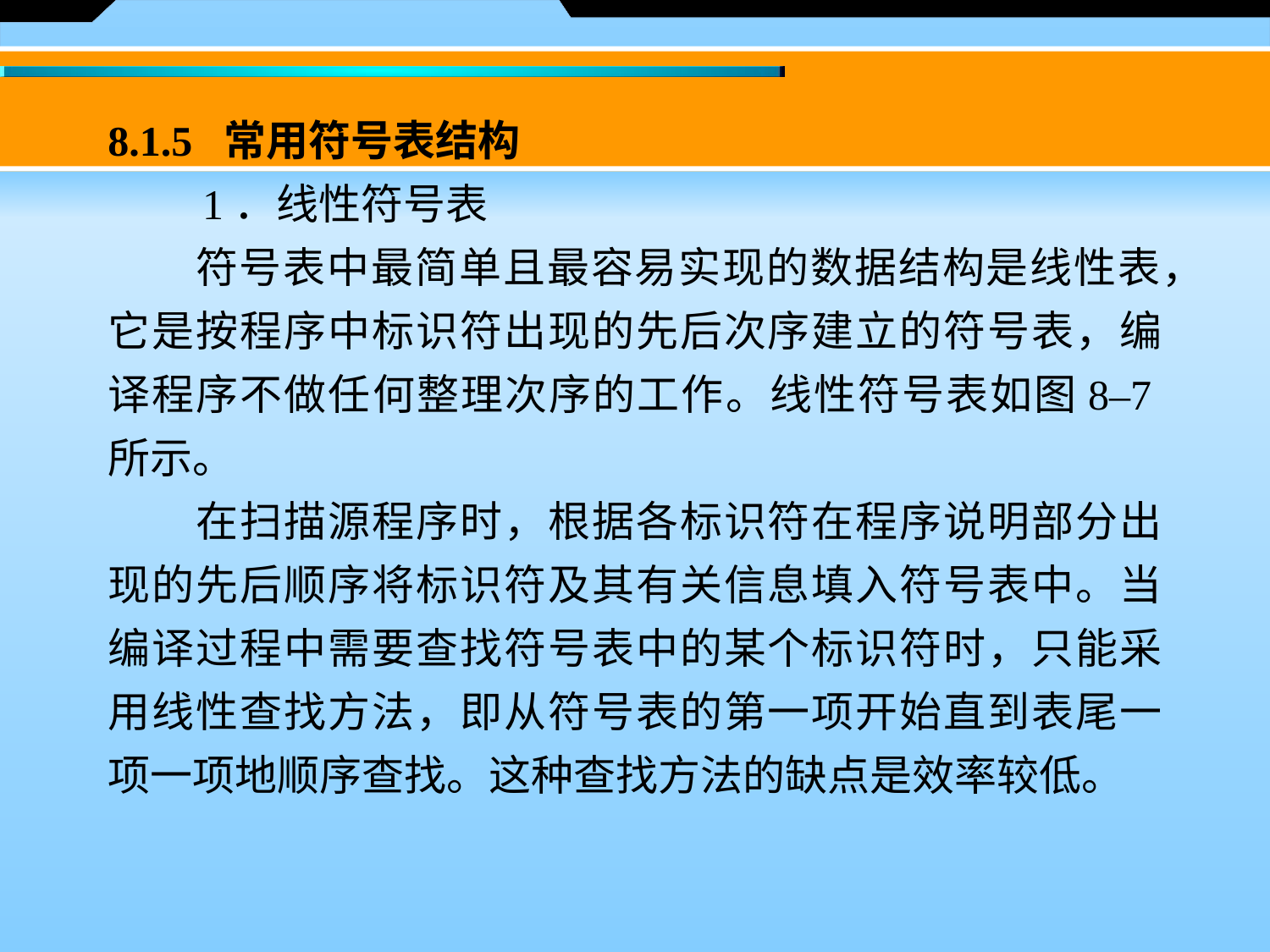

8.1.5  常用符号表结构
　　1．线性符号表
　　符号表中最简单且最容易实现的数据结构是线性表，它是按程序中标识符出现的先后次序建立的符号表，编译程序不做任何整理次序的工作。线性符号表如图8–7所示。
　　在扫描源程序时，根据各标识符在程序说明部分出现的先后顺序将标识符及其有关信息填入符号表中。当编译过程中需要查找符号表中的某个标识符时，只能采用线性查找方法，即从符号表的第一项开始直到表尾一项一项地顺序查找。这种查找方法的缺点是效率较低。